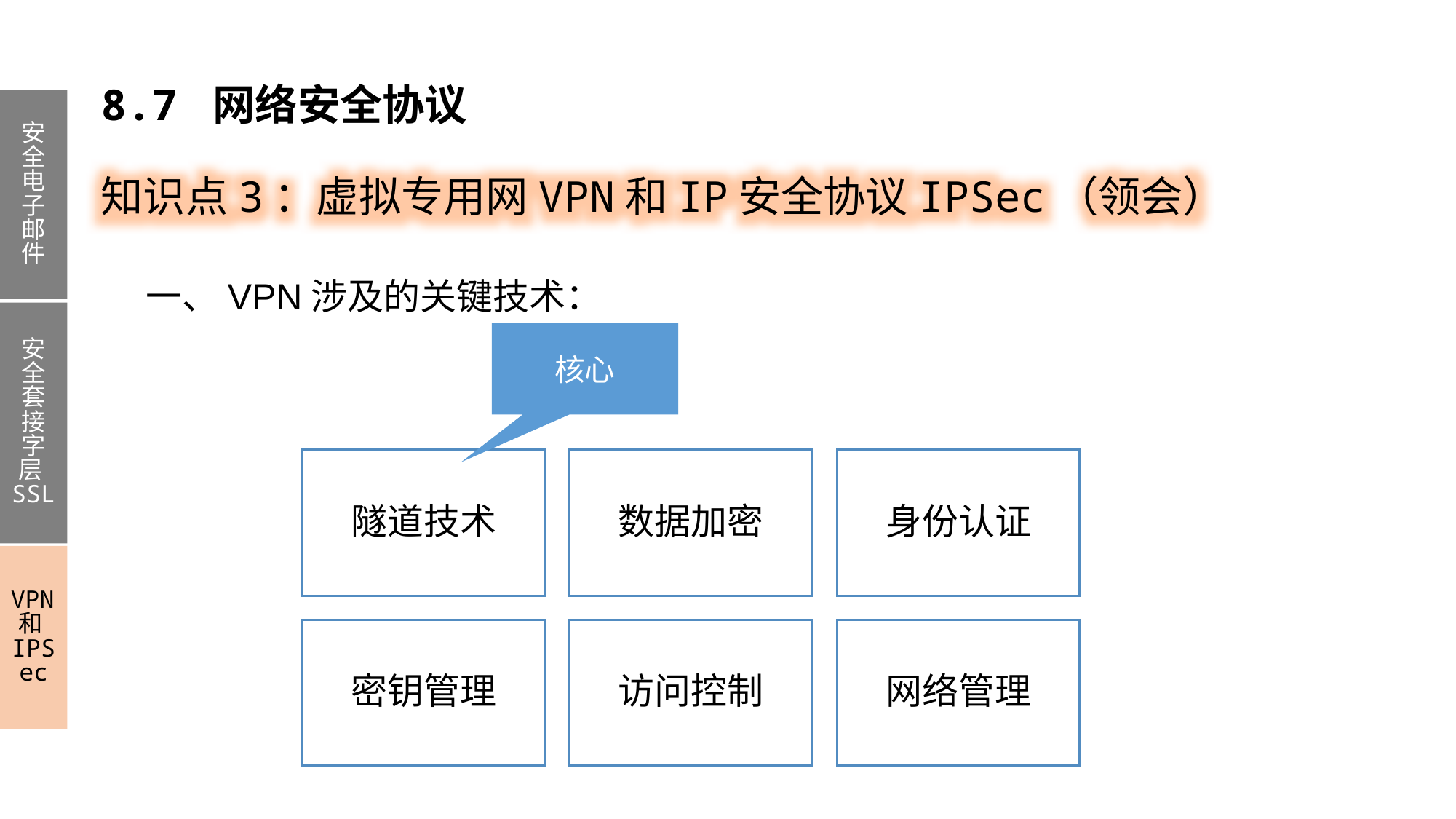

8.7 网络安全协议
安全电子邮件
安全套接字层SSL
VPN和IPSec
知识点3：虚拟专用网VPN和IP安全协议IPSec（领会）
一、VPN涉及的关键技术：
核心
隧道技术
数据加密
身份认证
密钥管理
访问控制
网络管理